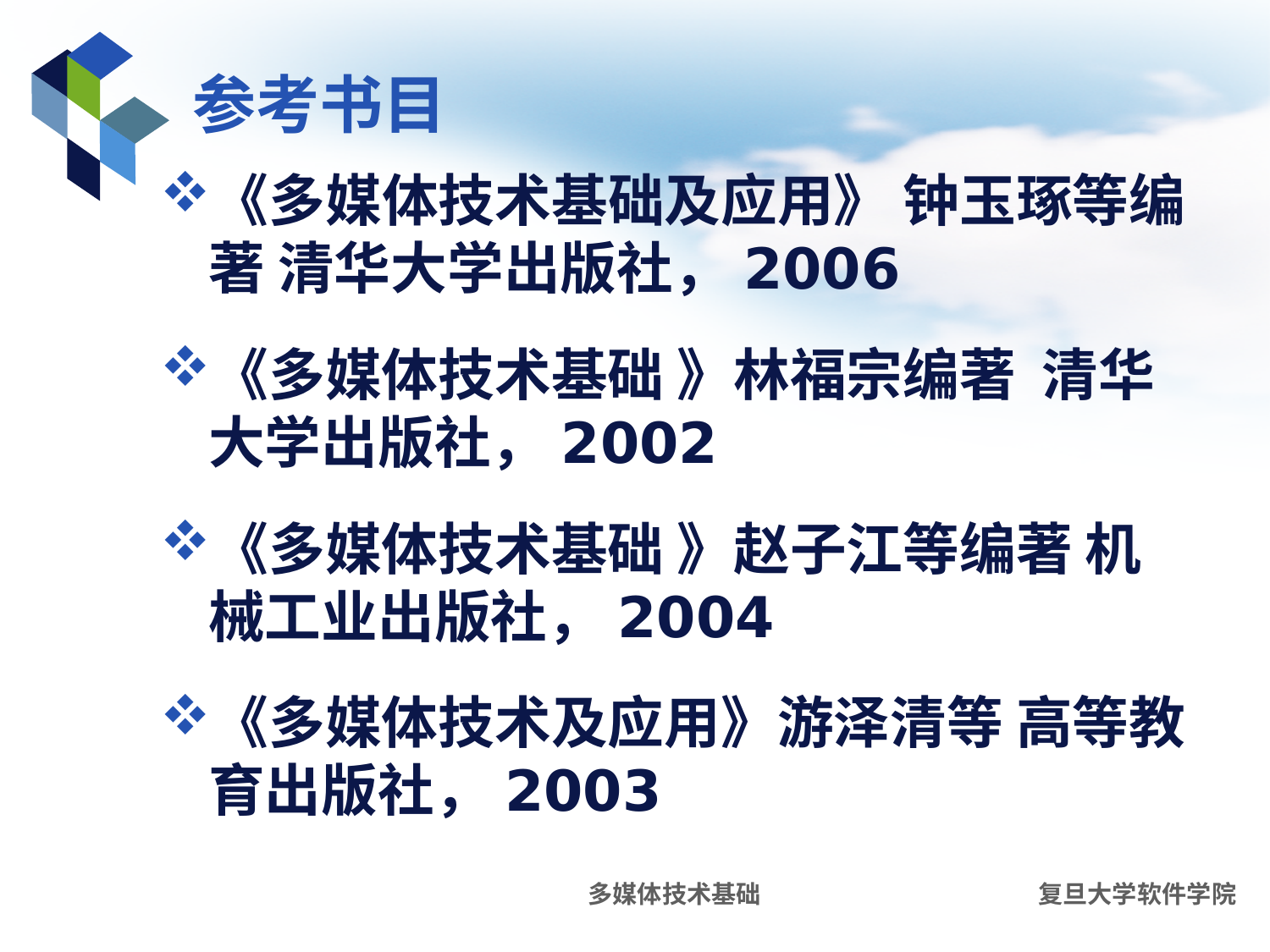

# 参考书目
《多媒体技术基础及应用》 钟玉琢等编著 清华大学出版社，2006
《多媒体技术基础 》林福宗编著  清华大学出版社，2002
《多媒体技术基础 》赵子江等编著 机械工业出版社，2004
《多媒体技术及应用》游泽清等 高等教育出版社，2003

多媒体技术基础